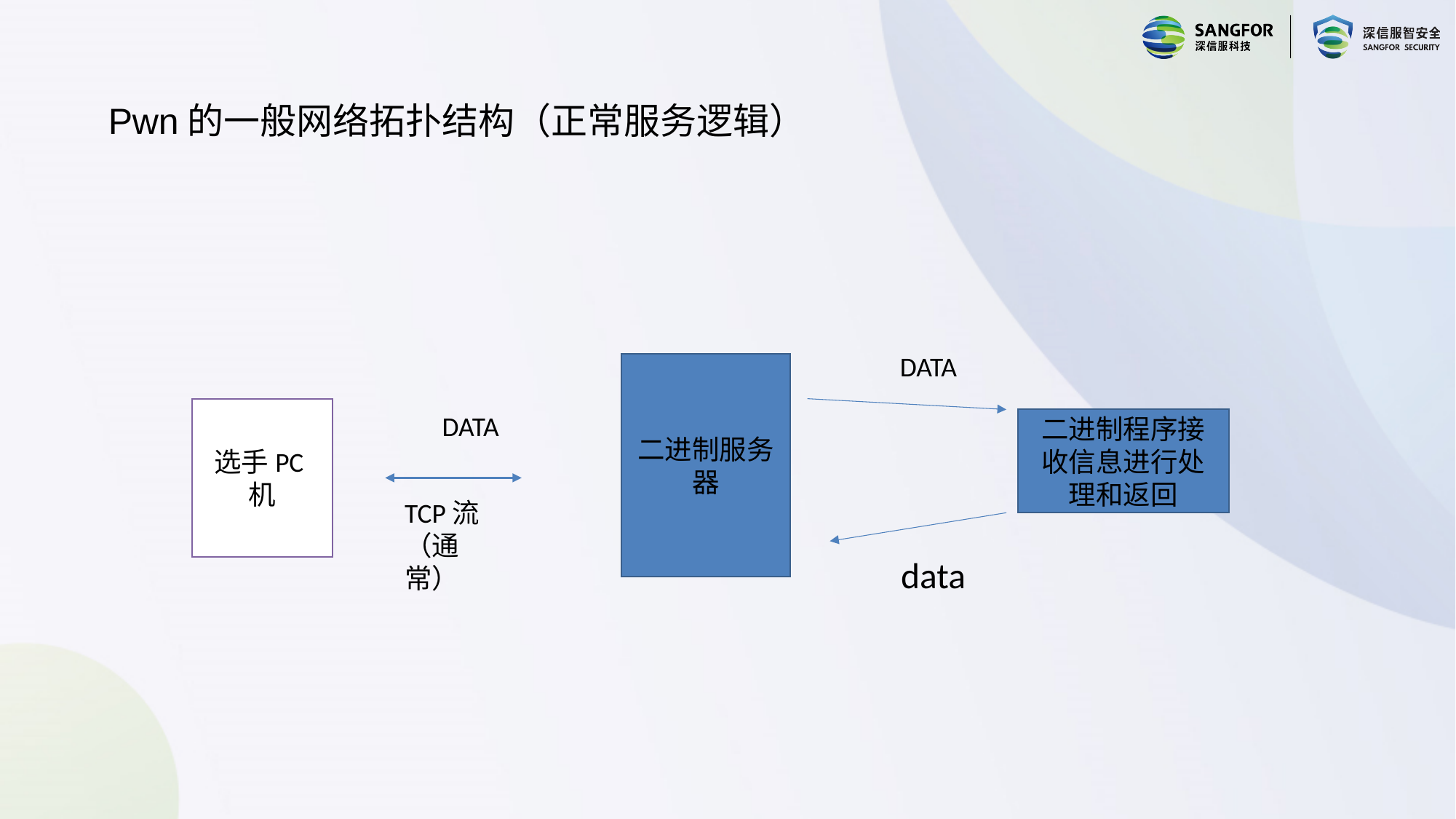

# Pwn的一般网络拓扑结构（正常服务逻辑）
DATA
二进制服务器
选手PC机
DATA
二进制程序接收信息进行处理和返回
TCP流（通常）
data